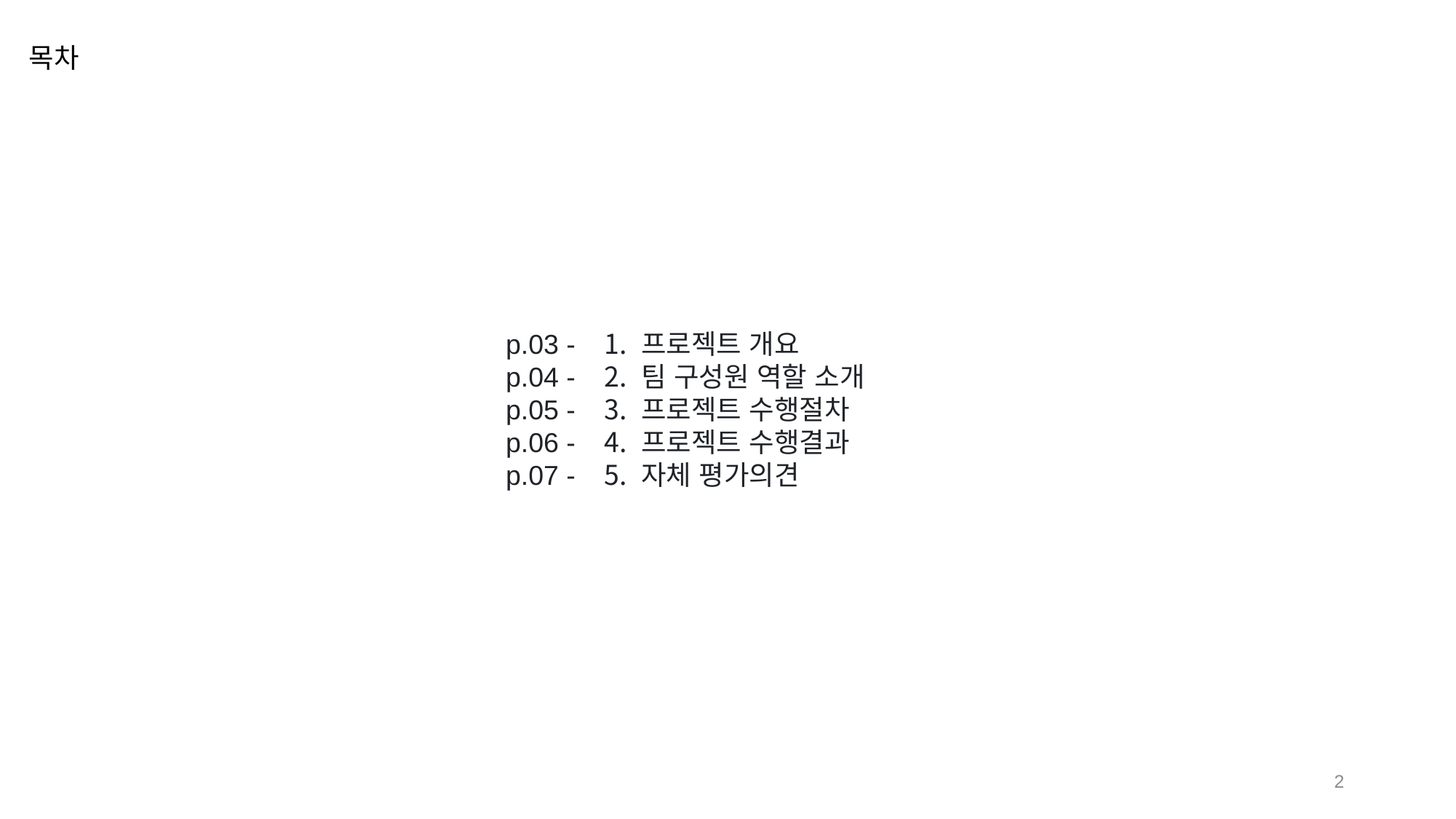

목차
p.03 -
p.04 -
p.05 -
p.06 -
p.07 -
 프로젝트 개요
 팀 구성원 역할 소개
 프로젝트 수행절차
 프로젝트 수행결과
 자체 평가의견
2